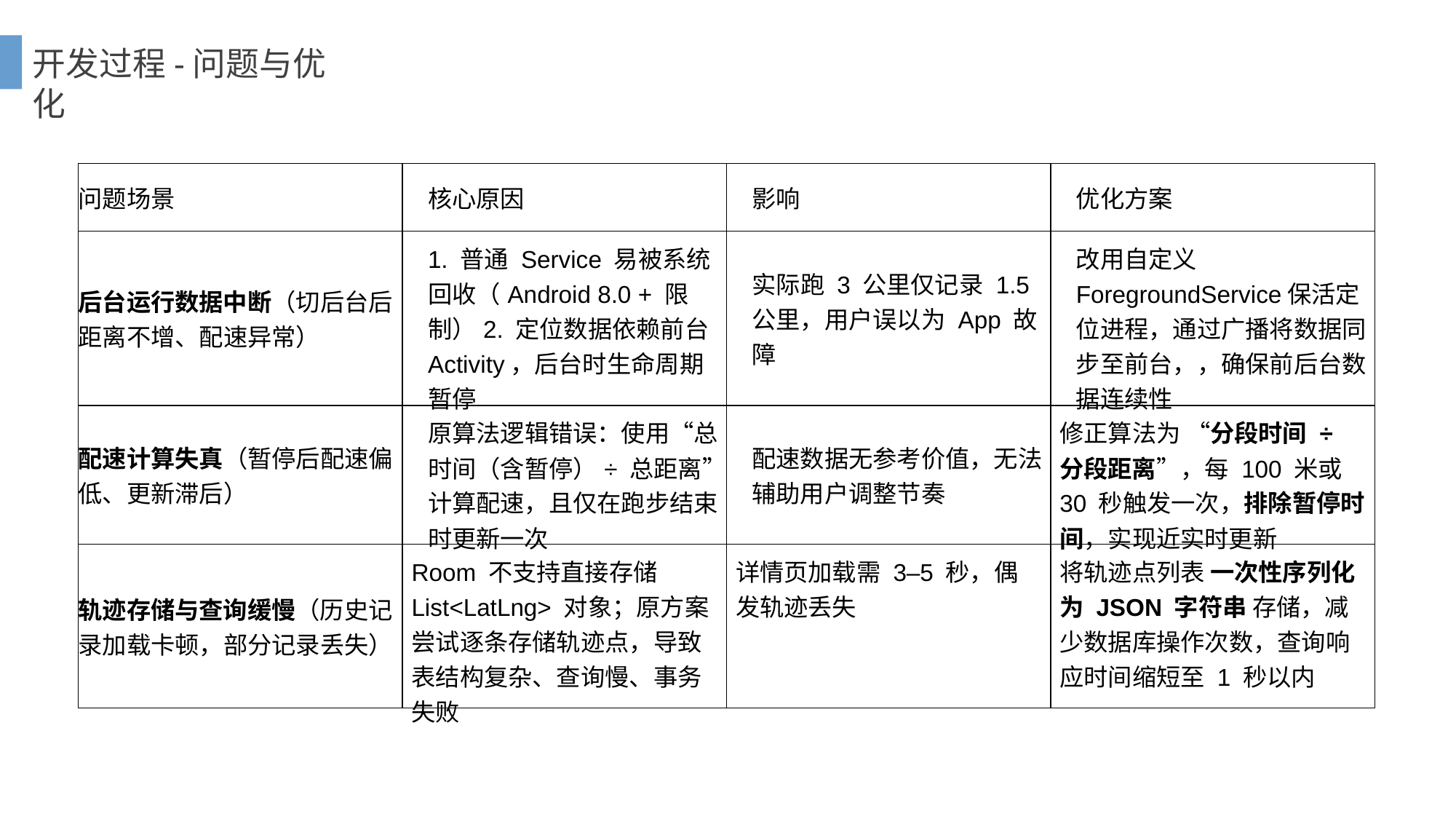

开发过程-问题与优化
| 问题场景 | 核心原因 | 影响 | 优化方案 |
| --- | --- | --- | --- |
| 后台运行数据中断（切后台后距离不增、配速异常） | 1. 普通 Service 易被系统回收（Android 8.0 + 限制）2. 定位数据依赖前台 Activity，后台时生命周期暂停 | 实际跑 3 公里仅记录 1.5 公里，用户误以为 App 故障 | 改用自定义ForegroundService保活定位进程，通过广播将数据同步至前台，，确保前后台数据连续性 |
| 配速计算失真（暂停后配速偏低、更新滞后） | 原算法逻辑错误：使用“总时间（含暂停）÷ 总距离”计算配速，且仅在跑步结束时更新一次 | 配速数据无参考价值，无法辅助用户调整节奏 | 修正算法为 “分段时间 ÷ 分段距离”，每 100 米或 30 秒触发一次，排除暂停时间，实现近实时更新 |
| 轨迹存储与查询缓慢（历史记录加载卡顿，部分记录丢失） | Room 不支持直接存储 List<LatLng> 对象；原方案尝试逐条存储轨迹点，导致表结构复杂、查询慢、事务失败 | 详情页加载需 3–5 秒，偶发轨迹丢失 | 将轨迹点列表 一次性序列化为 JSON 字符串 存储，减少数据库操作次数，查询响应时间缩短至 1 秒以内 |